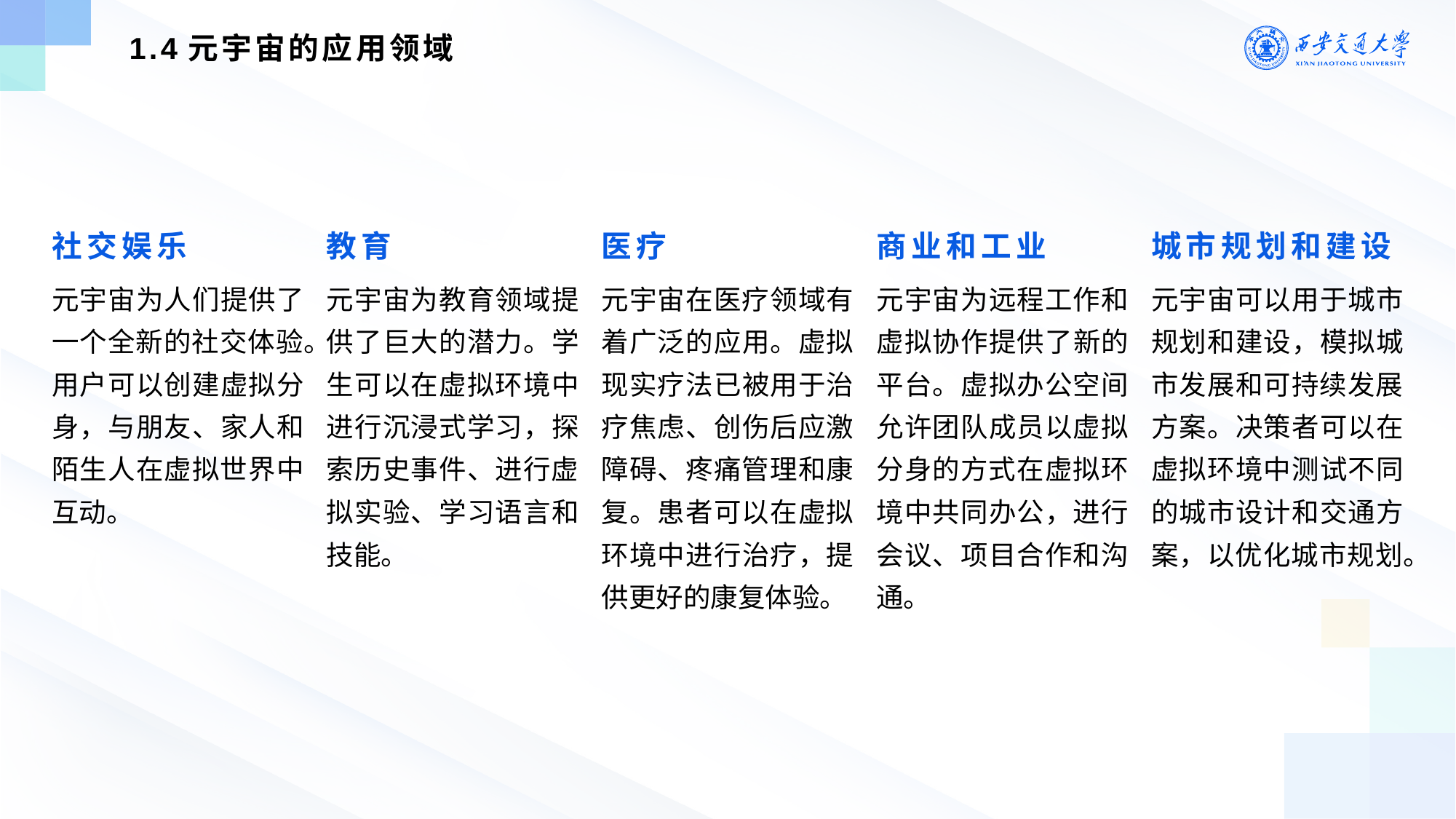

1.4元宇宙的应用领域
社交娱乐
元宇宙为人们提供了一个全新的社交体验。用户可以创建虚拟分身，与朋友、家人和陌生人在虚拟世界中互动。
教育
元宇宙为教育领域提供了巨大的潜力。学生可以在虚拟环境中进行沉浸式学习，探索历史事件、进行虚拟实验、学习语言和技能。
医疗
元宇宙在医疗领域有着广泛的应用。虚拟现实疗法已被用于治疗焦虑、创伤后应激障碍、疼痛管理和康复。患者可以在虚拟环境中进行治疗，提供更好的康复体验。
商业和工业
元宇宙为远程工作和虚拟协作提供了新的平台。虚拟办公空间允许团队成员以虚拟分身的方式在虚拟环境中共同办公，进行会议、项目合作和沟通。
城市规划和建设
元宇宙可以用于城市规划和建设，模拟城市发展和可持续发展方案。决策者可以在虚拟环境中测试不同的城市设计和交通方案，以优化城市规划。